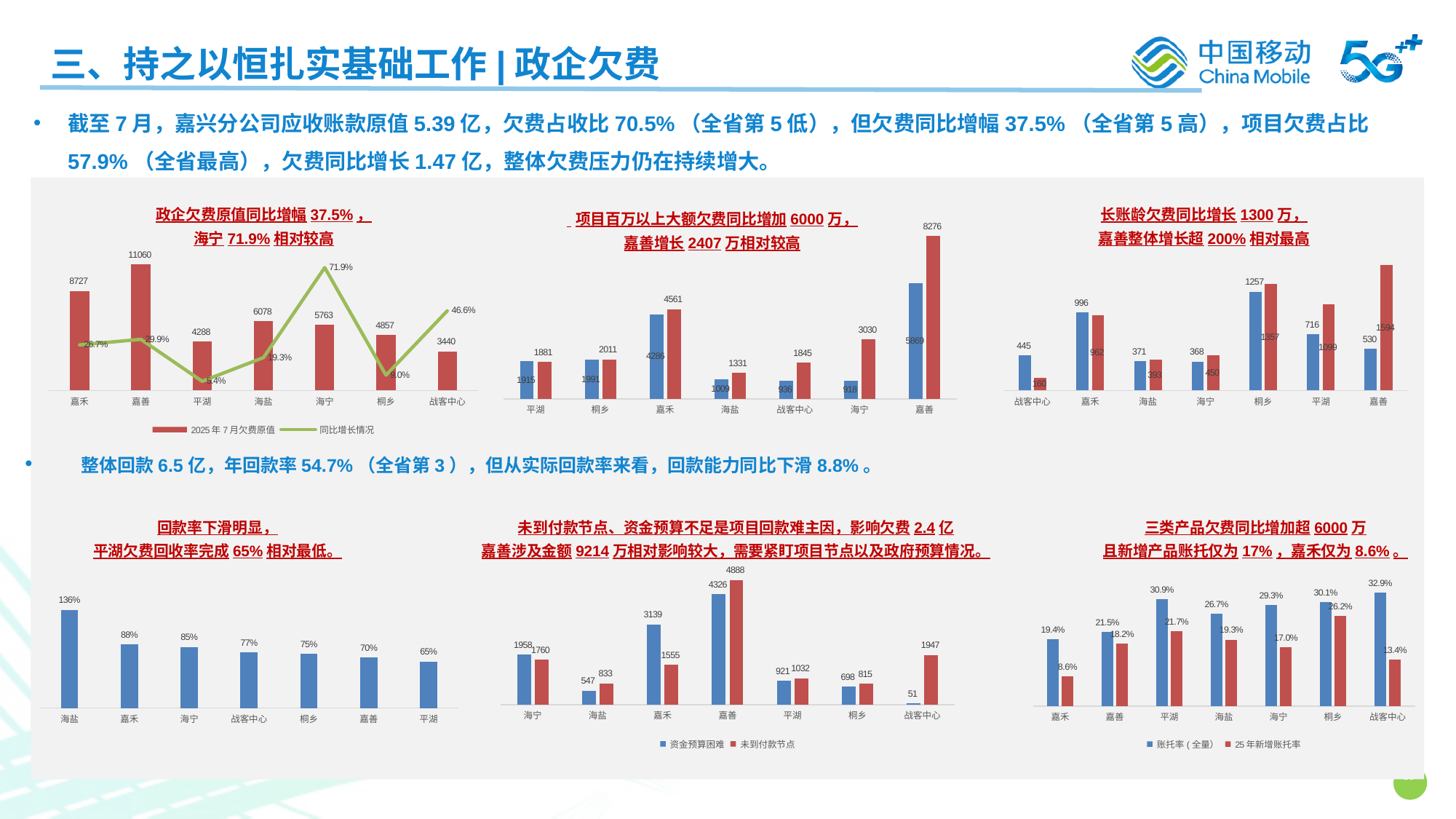

三、持之以恒扎实基础工作|政企欠费
截至7月，嘉兴分公司应收账款原值5.39亿，欠费占收比70.5%（全省第5低），但欠费同比增幅37.5%（全省第5高），项目欠费占比57.9%（全省最高），欠费同比增长1.47亿，整体欠费压力仍在持续增大。

政企欠费原值同比增幅37.5%，
海宁71.9%相对较高

 项目百万以上大额欠费同比增加6000万，
嘉善增长2407万相对较高
长账龄欠费同比增长1300万，
嘉善整体增长超200%相对最高

### Chart

| Category | 24年7月金额 | 25年7月金额 |
|---|---|---|
| 平湖 | 1914.930499 | 1881.08345 |
| 桐乡 | 1991.46068 | 2010.514548 |
| 嘉禾 | 4285.800522 | 4561.250713 |
| 海盐 | 1009.272178 | 1330.968759 |
| 战客中心 | 936.2236 | 1845.4684 |
| 海宁 | 917.550939 | 3030.20935 |
| 嘉善 | 5868.590347 | 8275.847124 |

### Chart

| Category | 2024年 | 2025年 |
|---|---|---|
| 战客中心 | 444.616349 | 160.471167 |
| 嘉禾 | 996.190886 | 961.727251 |
| 海盐 | 370.525132 | 392.895432 |
| 海宁 | 368.001552 | 450.228775000001 |
| 桐乡 | 1257.031031 | 1356.519842 |
| 平湖 | 715.886628999999 | 1099.334368 |
| 嘉善 | 529.605024 | 1594.352848 |

### Chart

| Category | 2025年7月欠费原值 | 同比增长情况 |
|---|---|---|
| 嘉禾 | 8727.12 | 0.267036024826107 |
| 嘉善 | 11060.29 | 0.299344879513595 |
| 平湖 | 4288.41 | 0.0538828227546182 |
| 海盐 | 6078.37 | 0.192540525512622 |
| 海宁 | 5762.52 | 0.718886154906123 |
| 桐乡 | 4856.54 | 0.0895708749999686 |
| 战客中心 | 3439.64 | 0.466162196869421 |
    整体回款6.5亿，年回款率54.7%（全省第3），但从实际回款率来看，回款能力同比下滑8.8%。
回款率下滑明显，
平湖欠费回收率完成65%相对最低。
未到付款节点、资金预算不足是项目回款难主因，影响欠费2.4亿
嘉善涉及金额9214万相对影响较大，需要紧盯项目节点以及政府预算情况。
三类产品欠费同比增加超6000万
且新增产品账托仅为17%，嘉禾仅为8.6%。

### Chart

| Category | 资金预算困难 | 未到付款节点 |
|---|---|---|
| 海宁 | 1957.887783 | 1759.960718 |
| 海盐 | 546.967311 | 832.627098 |
| 嘉禾 | 3139.08127 | 1555.489769 |
| 嘉善 | 4326.203987 | 4887.503112 |
| 平湖 | 920.51763 | 1031.78785 |
| 桐乡 | 698.482105 | 815.461799 |
| 战客中心 | 50.5 | 1946.51464 |

### Chart

| Category | 账托率(全量） | 25年新增账托率 |
|---|---|---|
| 嘉禾 | 0.19413510076683 | 0.0864353312302839 |
| 嘉善 | 0.215213358070501 | 0.181672025723473 |
| 平湖 | 0.309075342465753 | 0.217065868263473 |
| 海盐 | 0.266859623733719 | 0.192644483362522 |
| 海宁 | 0.293441991786448 | 0.169859514687101 |
| 桐乡 | 0.301248214618394 | 0.261780104712042 |
| 战客中心 | 0.328934010152284 | 0.134328358208955 |

### Chart

| Category | 年回款率 |
|---|---|
| 海盐 | 1.36204038174672 |
| 嘉禾 | 0.884366621092317 |
| 海宁 | 0.849293157950241 |
| 战客中心 | 0.770333158080428 |
| 桐乡 | 0.749799945144902 |
| 嘉善 | 0.701034146293592 |
| 平湖 | 0.645143070683251 |